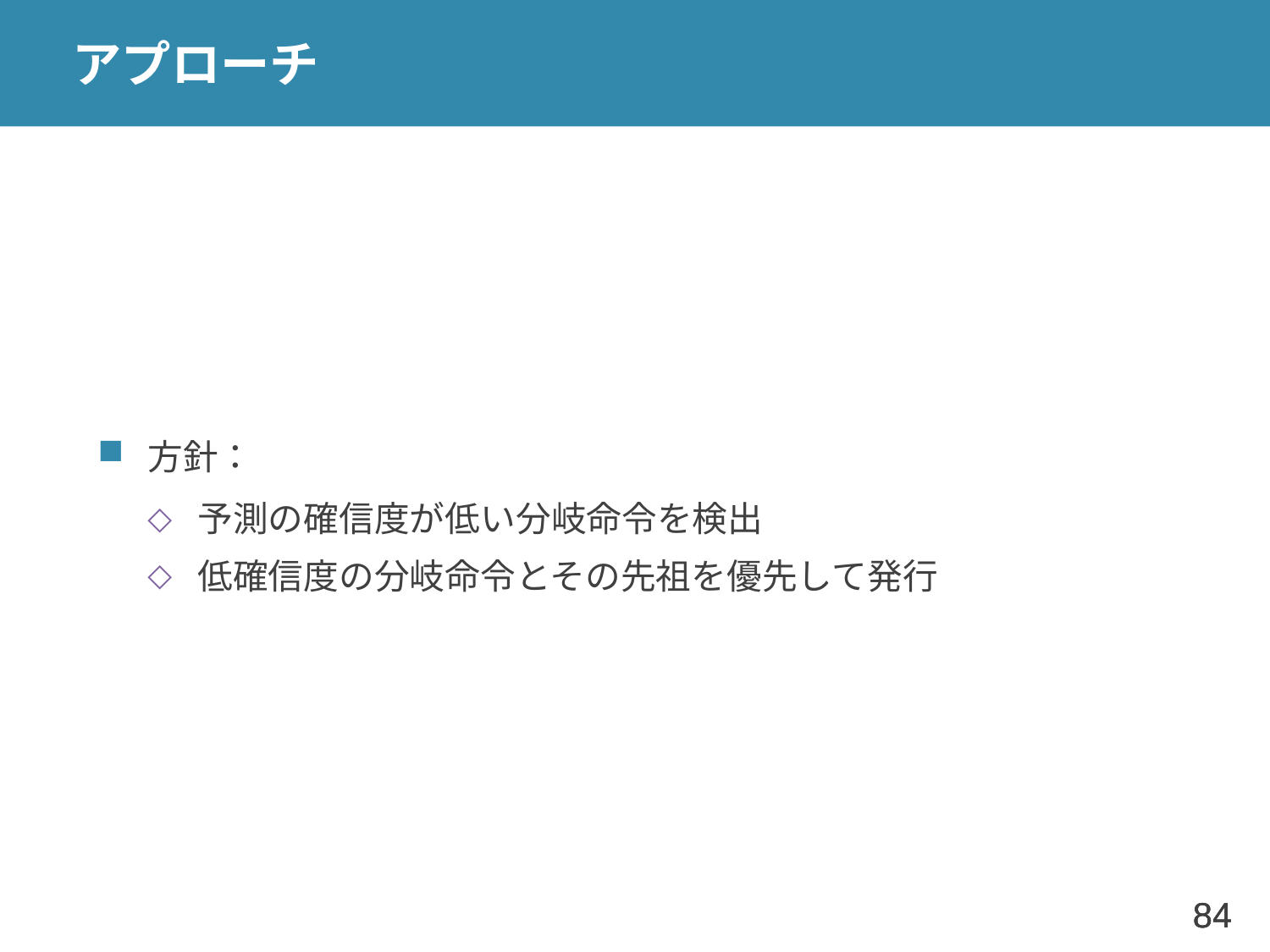

# アプローチ
方針：
予測の確信度が低い分岐命令を検出
低確信度の分岐命令とその先祖を優先して発行